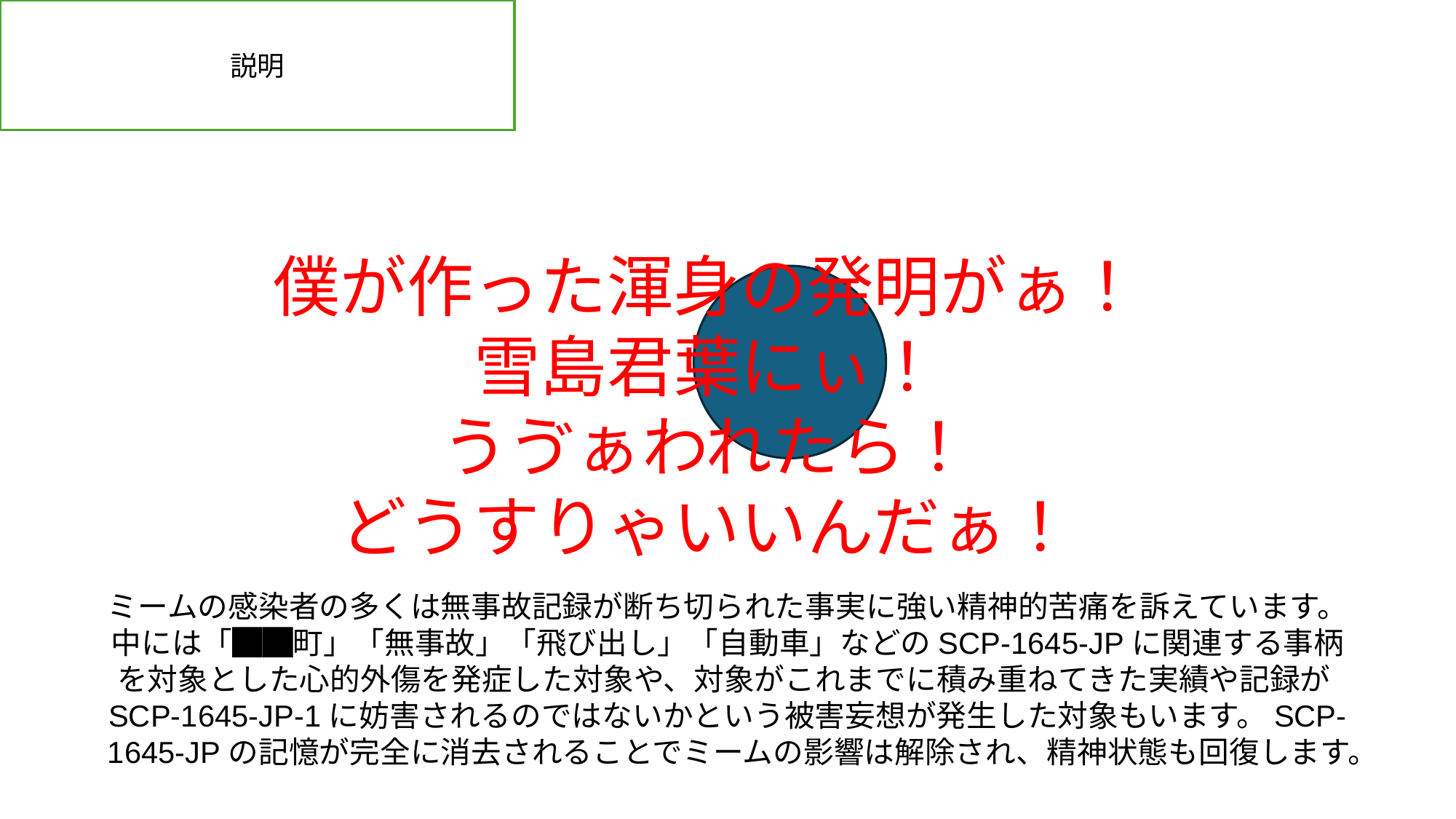

説明
僕が作った渾身の発明がぁ！
雪島君葉にぃ！
うゔぁわれたら！
どうすりゃいいんだぁ！

ミームの感染者の多くは無事故記録が断ち切られた事実に強い精神的苦痛を訴えています。中には「██町」「無事故」「飛び出し」「自動車」などのSCP-1645-JPに関連する事柄を対象とした心的外傷を発症した対象や、対象がこれまでに積み重ねてきた実績や記録がSCP-1645-JP-1に妨害されるのではないかという被害妄想が発生した対象もいます。SCP-1645-JPの記憶が完全に消去されることでミームの影響は解除され、精神状態も回復します。